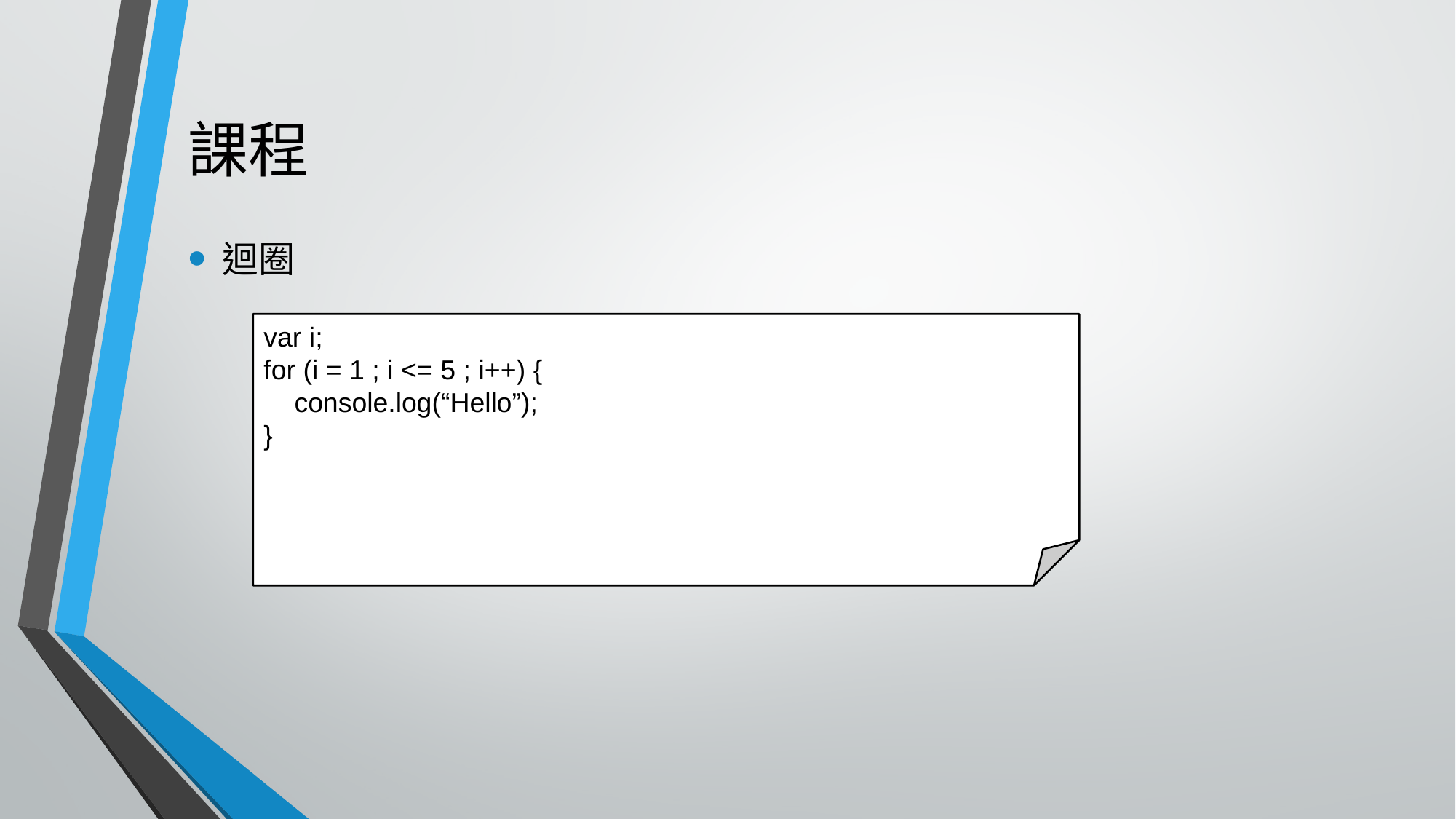

# 課程
迴圈
var i;
for (i = 1 ; i <= 5 ; i++) {
    console.log(“Hello”);
}